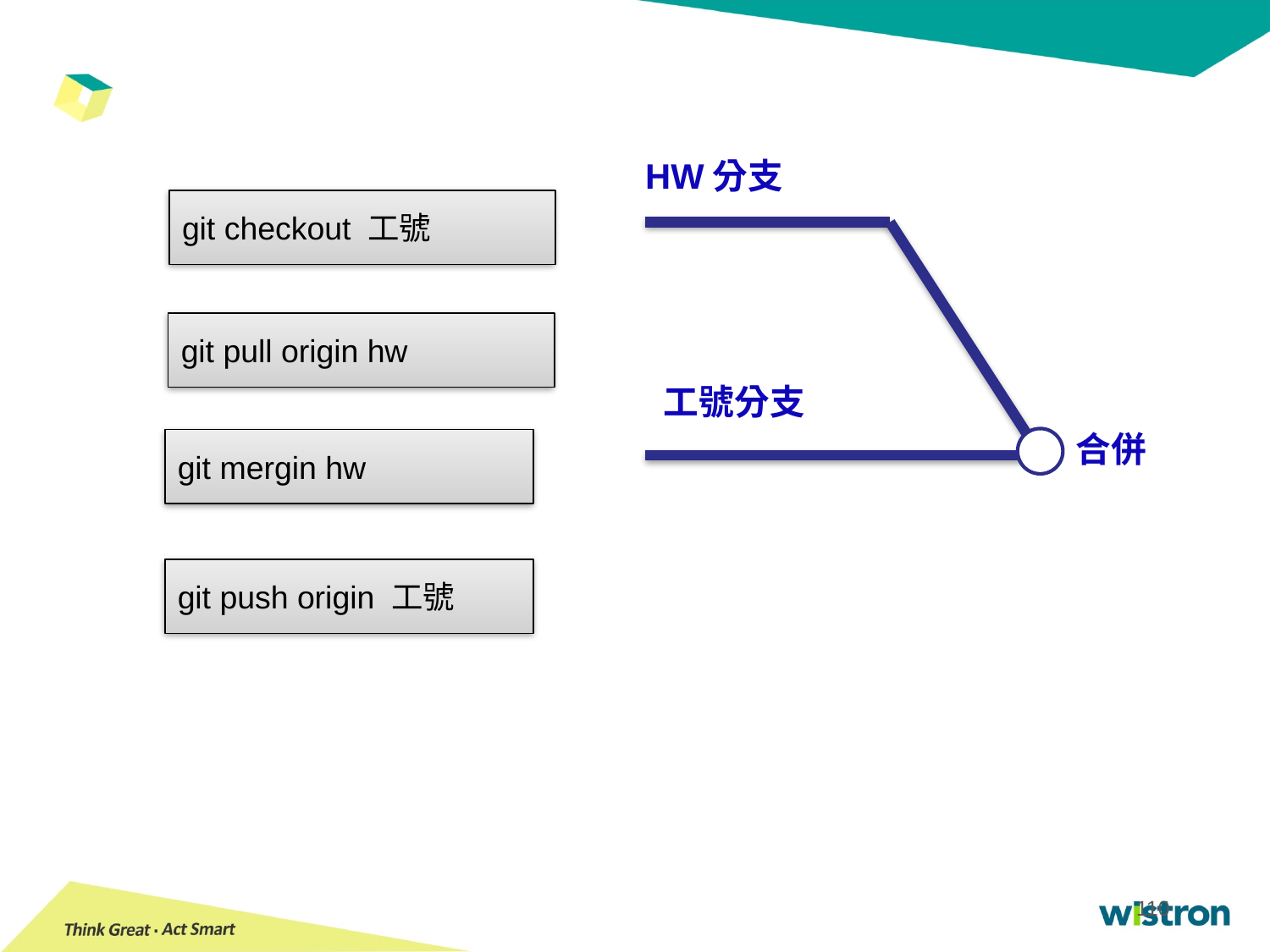

HW分支
git checkout 工號
git pull origin hw
工號分支
合併

git mergin hw
git push origin 工號
110